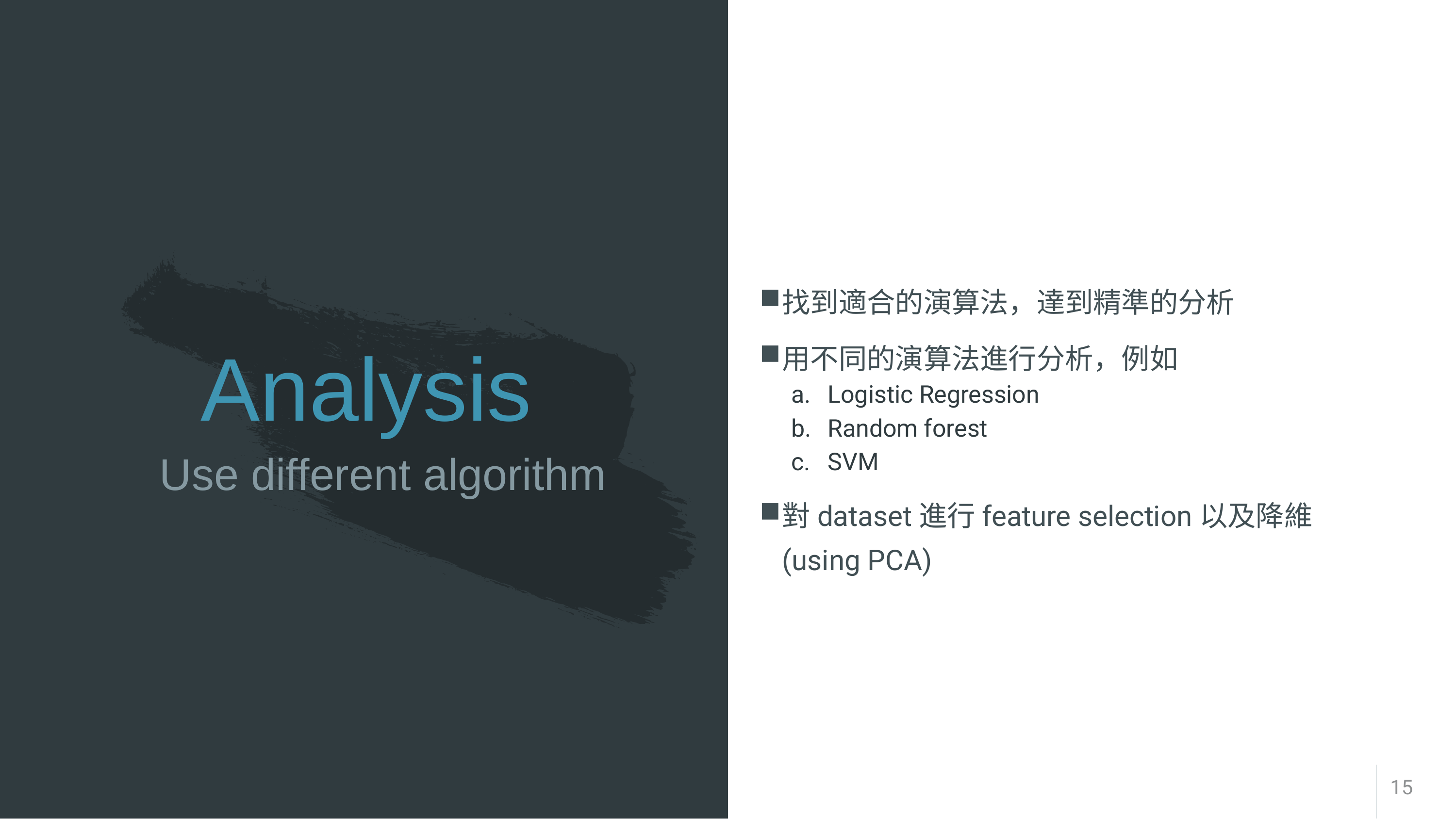

找到適合的演算法，達到精準的分析
用不同的演算法進行分析，例如
Logistic Regression
Random forest
SVM
對dataset進行feature selection以及降維(using PCA)
# Analysis
Use different algorithm
15